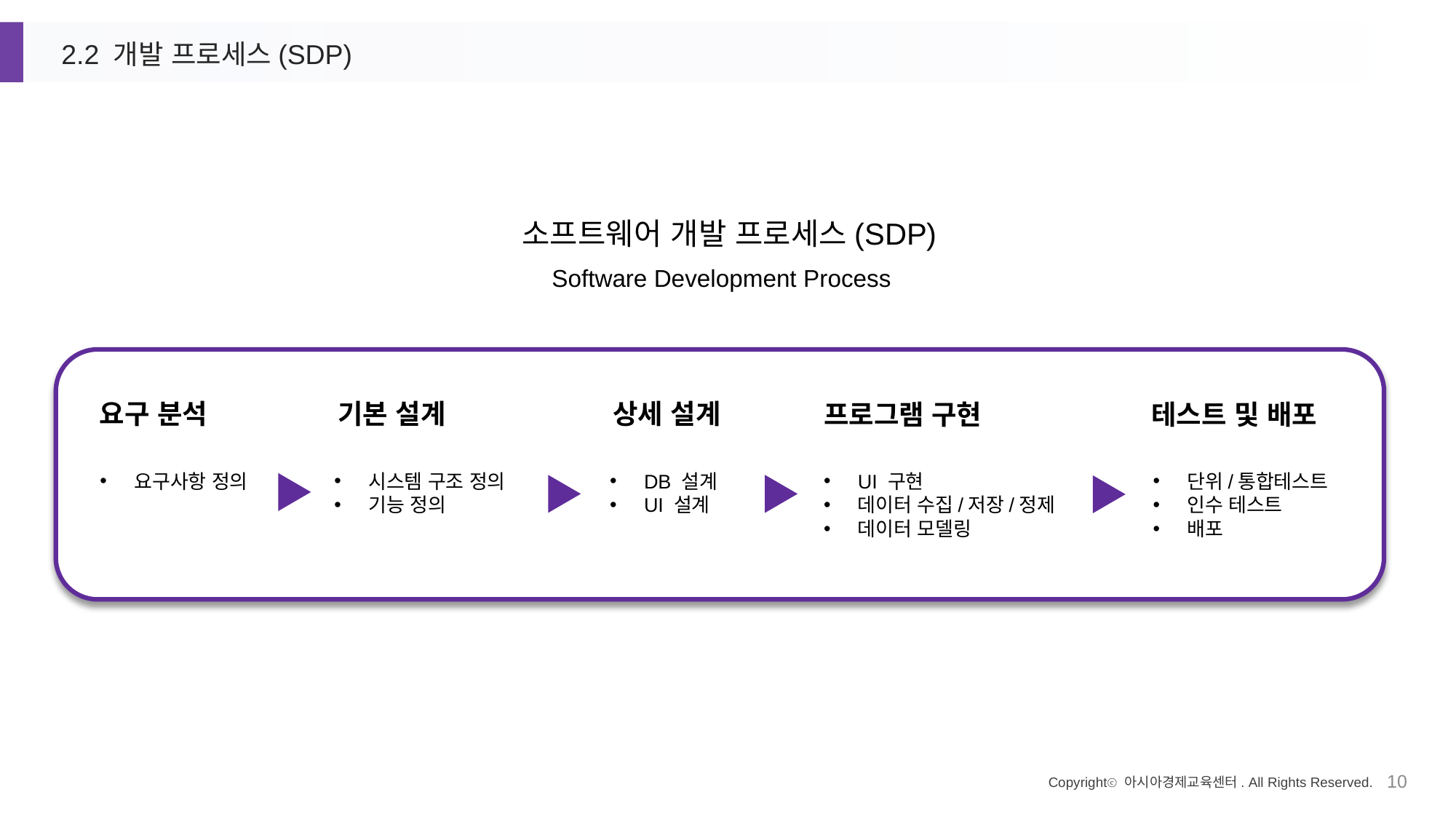

2.2 개발 프로세스(SDP)
소프트웨어 개발 프로세스(SDP)
Software Development Process

요구 분석
기본 설계
상세 설계
프로그램 구현
테스트 및 배포
요구사항 정의
시스템 구조 정의
기능 정의
DB 설계
UI 설계
UI 구현
데이터 수집/저장/정제
데이터 모델링
단위/통합테스트
인수 테스트
배포

Copyrightⓒ 아시아경제교육센터. All Rights Reserved.